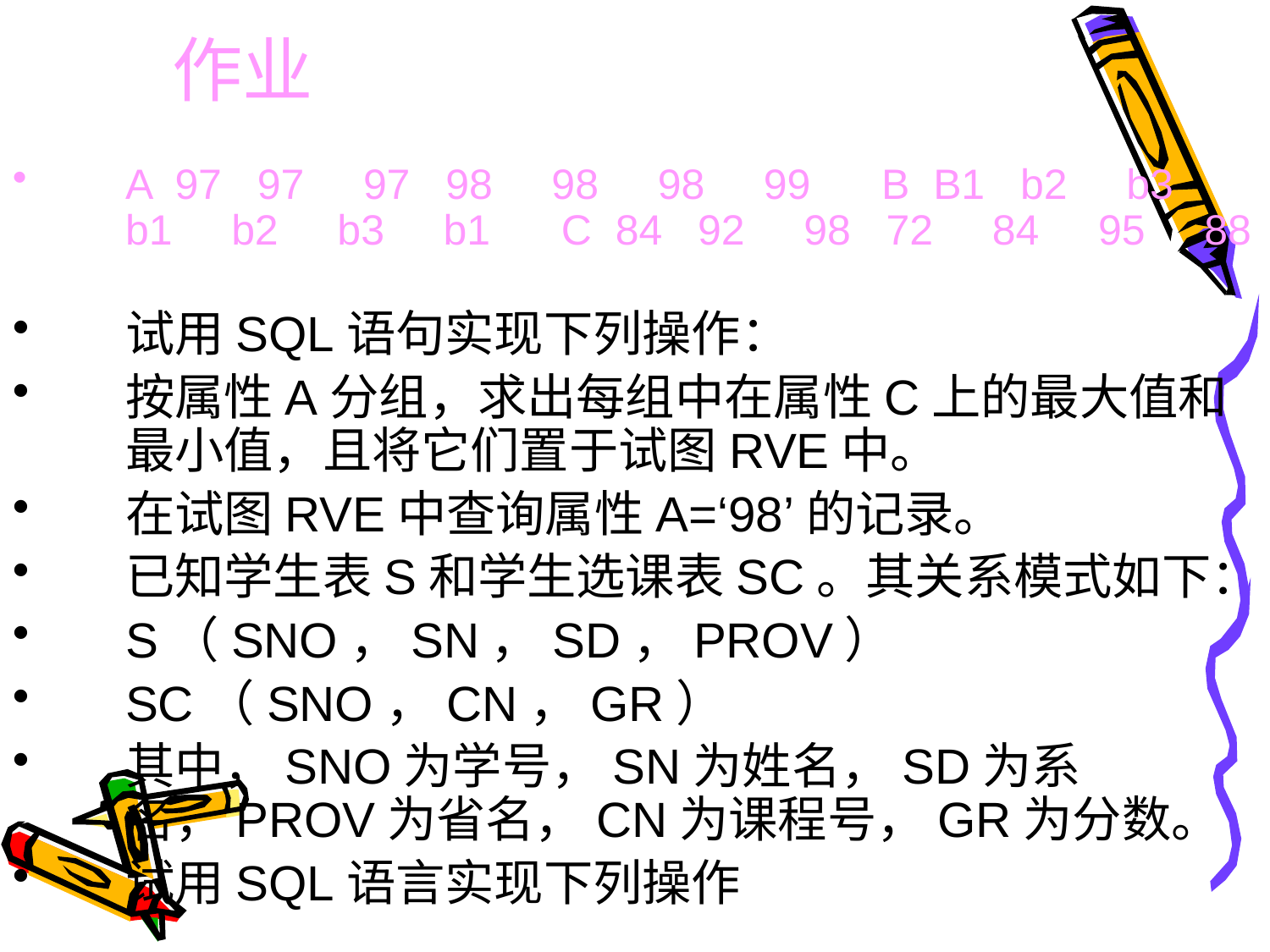

# 作业
A  97   97     97   98     98     98     99      B  B1   b2     b3   b1     b2     b3     b1      C  84   92     98   72     84     95     88
试用SQL语句实现下列操作：
按属性A分组，求出每组中在属性C上的最大值和最小值，且将它们置于试图RVE中。
在试图RVE中查询属性A=‘98’的记录。
已知学生表S和学生选课表SC。其关系模式如下：
S（SNO，SN，SD，PROV）
SC（SNO，CN，GR）
其中，SNO为学号，SN为姓名，SD为系名，PROV为省名，CN为课程号，GR为分数。
试用SQL语言实现下列操作